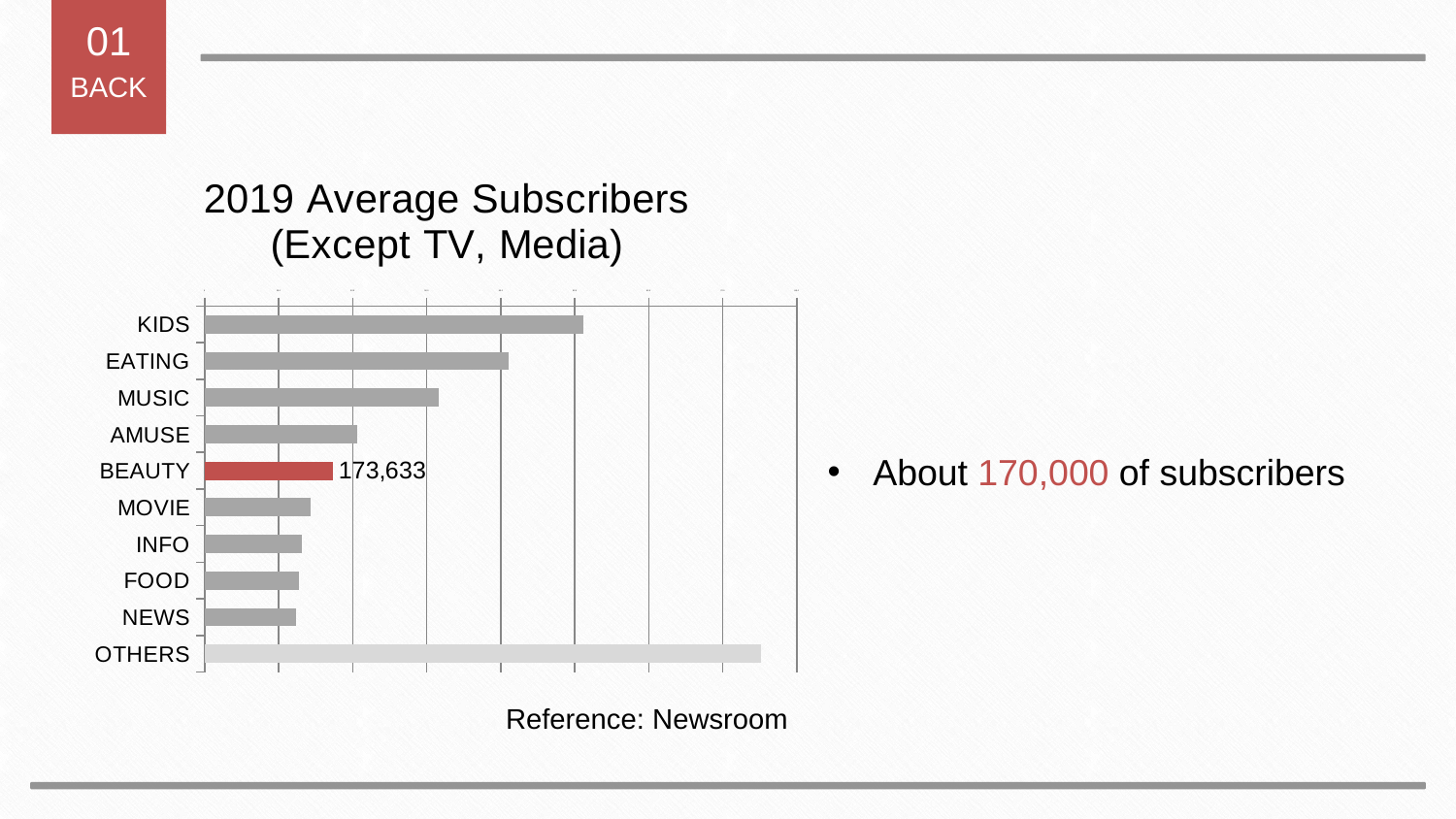

01

BACK

### Chart: 2019 Average Subscribers (Except TV, Media)

| Category | 계열 1 |
|---|---|
| KIDS | 512.0 |
| EATING | 411.0 |
| MUSIC | 316.0 |
| AMUSE | 206.0 |
| BEAUTY | 173.0 |
| MOVIE | 143.0 |
| INFO | 131.0 |
| FOOD | 127.0 |
| NEWS | 123.0 |
| OTHERS | 752.0 |
About 170,000 of subscribers
Reference: Newsroom